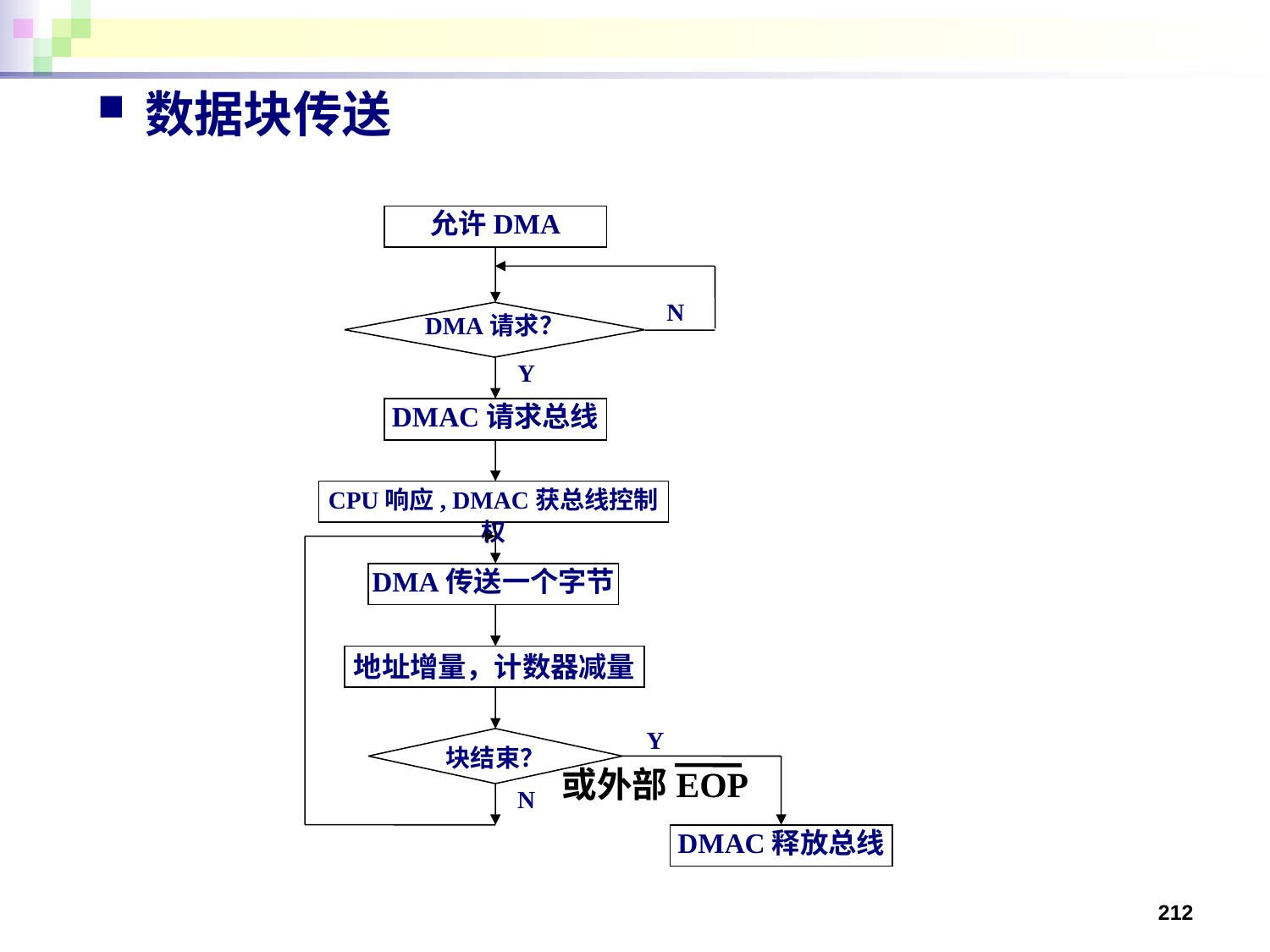

数据块传送
允许DMA

N
DMA请求？

Y
DMAC请求总线

CPU响应, DMAC获总线控制权

DMA传送一个字节

地址增量，计数器减量

Y
块结束？
或外部EOP

N

DMAC释放总线
212